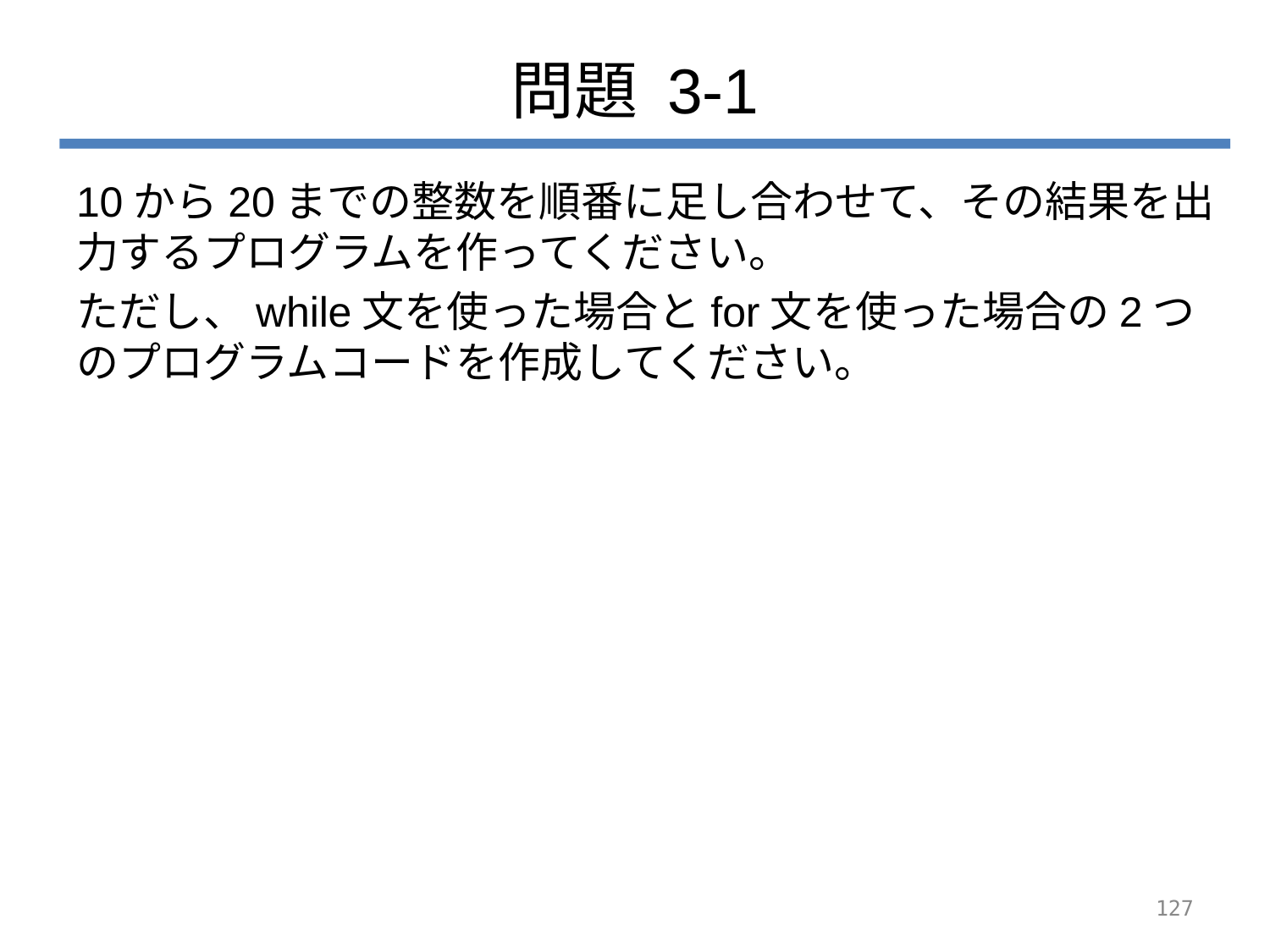

# 問題 3-1
10から20までの整数を順番に足し合わせて、その結果を出力するプログラムを作ってください。
ただし、while文を使った場合とfor文を使った場合の2つのプログラムコードを作成してください。

127